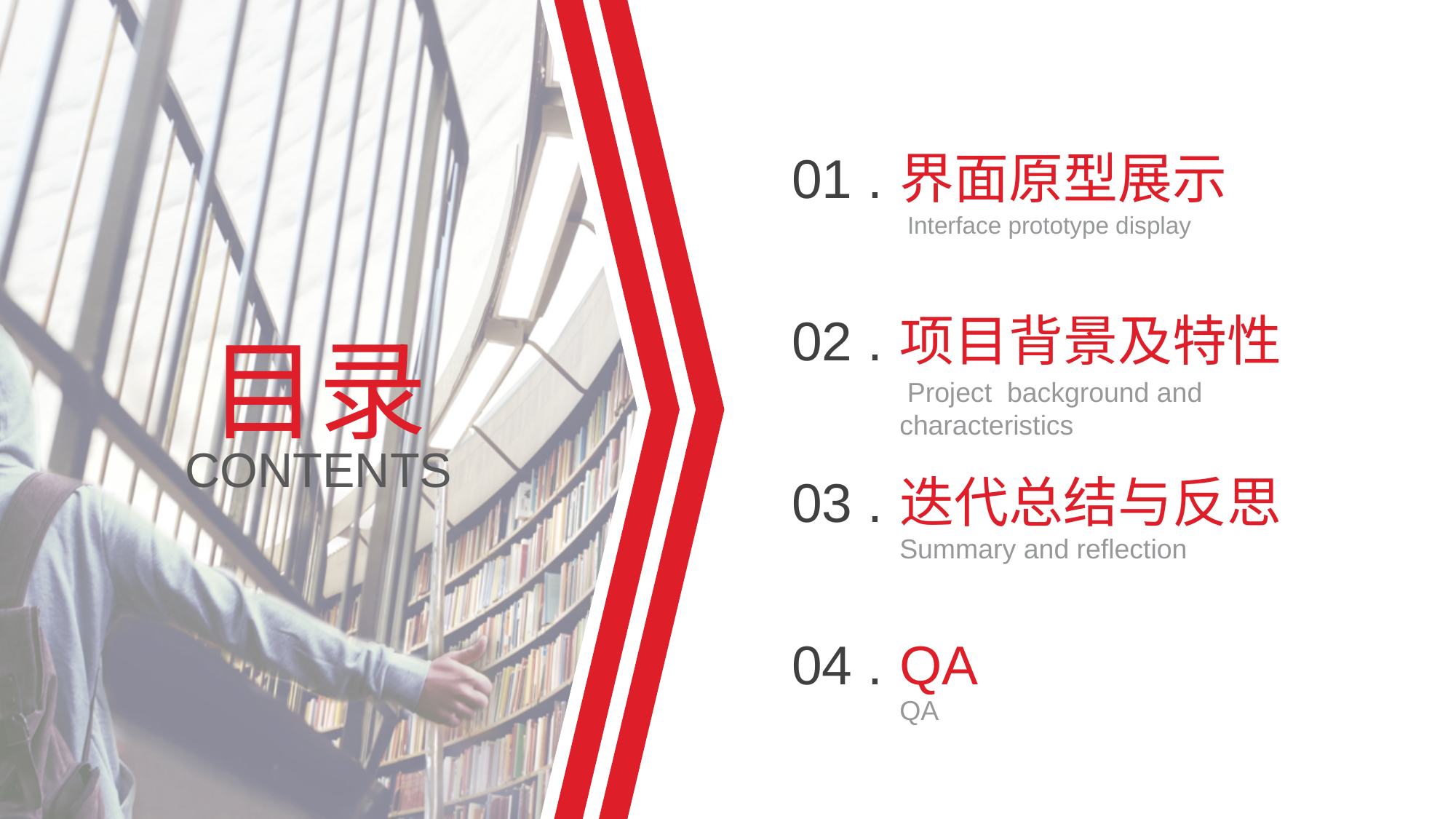

01 .
界面原型展示
Interface prototype display
02 .
项目背景及特性
 Project  background and characteristics
目录
CONTENTS
03 .
迭代总结与反思
Summary and reflection
04 .
QA
QA